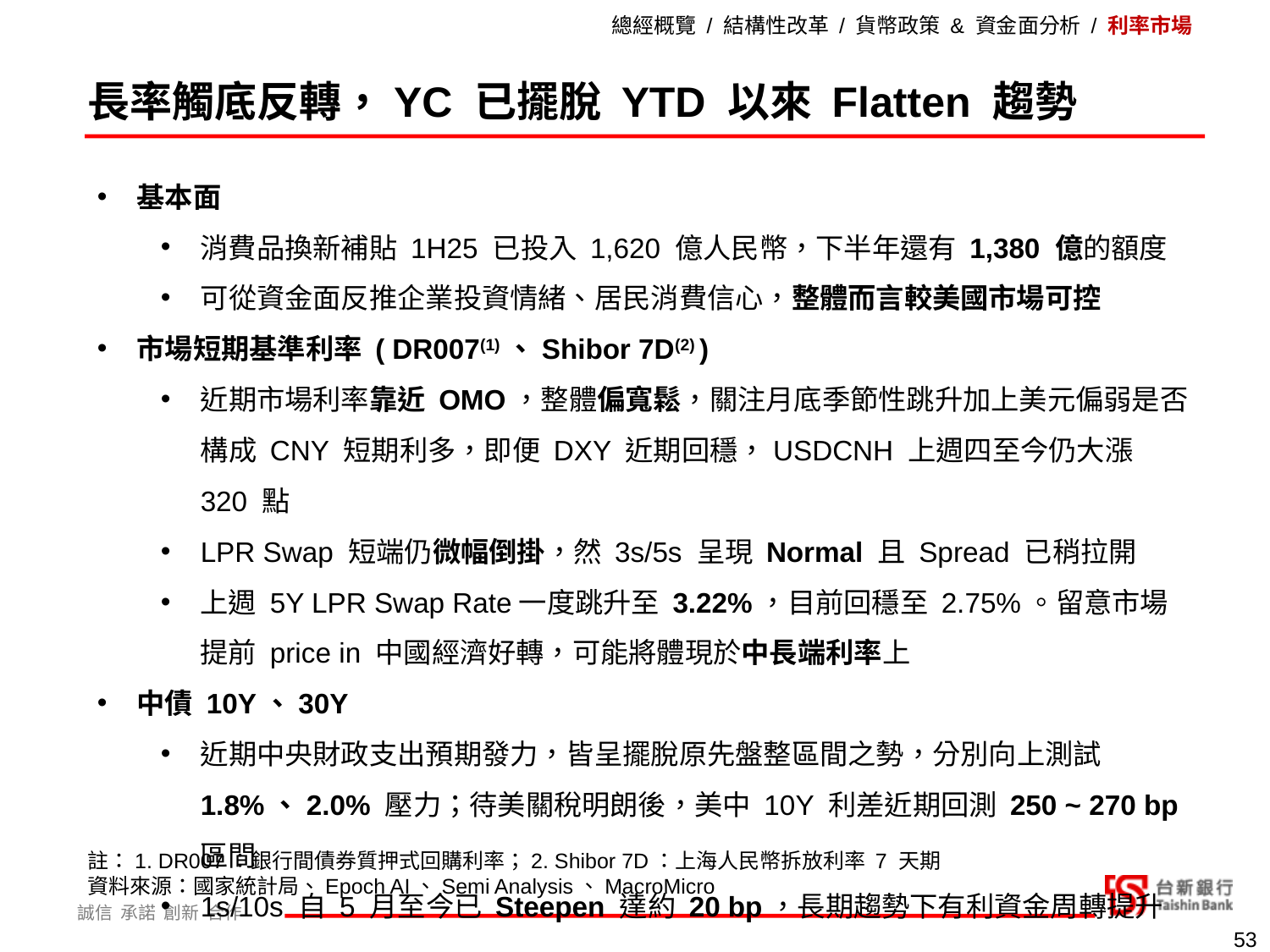

總經概覽 / 結構性改革 / 貨幣政策 & 資金面分析 / 利率市場
長率觸底反轉，YC 已擺脫 YTD 以來 Flatten 趨勢
基本面
消費品換新補貼 1H25 已投入 1,620 億人民幣，下半年還有 1,380 億的額度
可從資金面反推企業投資情緒、居民消費信心，整體而言較美國市場可控
市場短期基準利率 ( DR007(1)、Shibor 7D(2) )
近期市場利率靠近 OMO，整體偏寬鬆，關注月底季節性跳升加上美元偏弱是否構成 CNY 短期利多，即便 DXY 近期回穩，USDCNH 上週四至今仍大漲 320 點
LPR Swap 短端仍微幅倒掛，然 3s/5s 呈現 Normal 且 Spread 已稍拉開
上週 5Y LPR Swap Rate一度跳升至 3.22%，目前回穩至 2.75%。留意市場提前 price in 中國經濟好轉，可能將體現於中長端利率上
中債 10Y、30Y
近期中央財政支出預期發力，皆呈擺脫原先盤整區間之勢，分別向上測試 1.8%、2.0% 壓力；待美關稅明朗後，美中 10Y 利差近期回測 250 ~ 270 bp 區間
1s/10s 自 5 月至今已 Steepen 達約 20 bp，長期趨勢下有利資金周轉提升

註：1. DR007：銀行間債券質押式回購利率；2. Shibor 7D：上海人民幣拆放利率 7 天期
資料來源：國家統計局、Epoch AI、Semi Analysis、MacroMicro
53